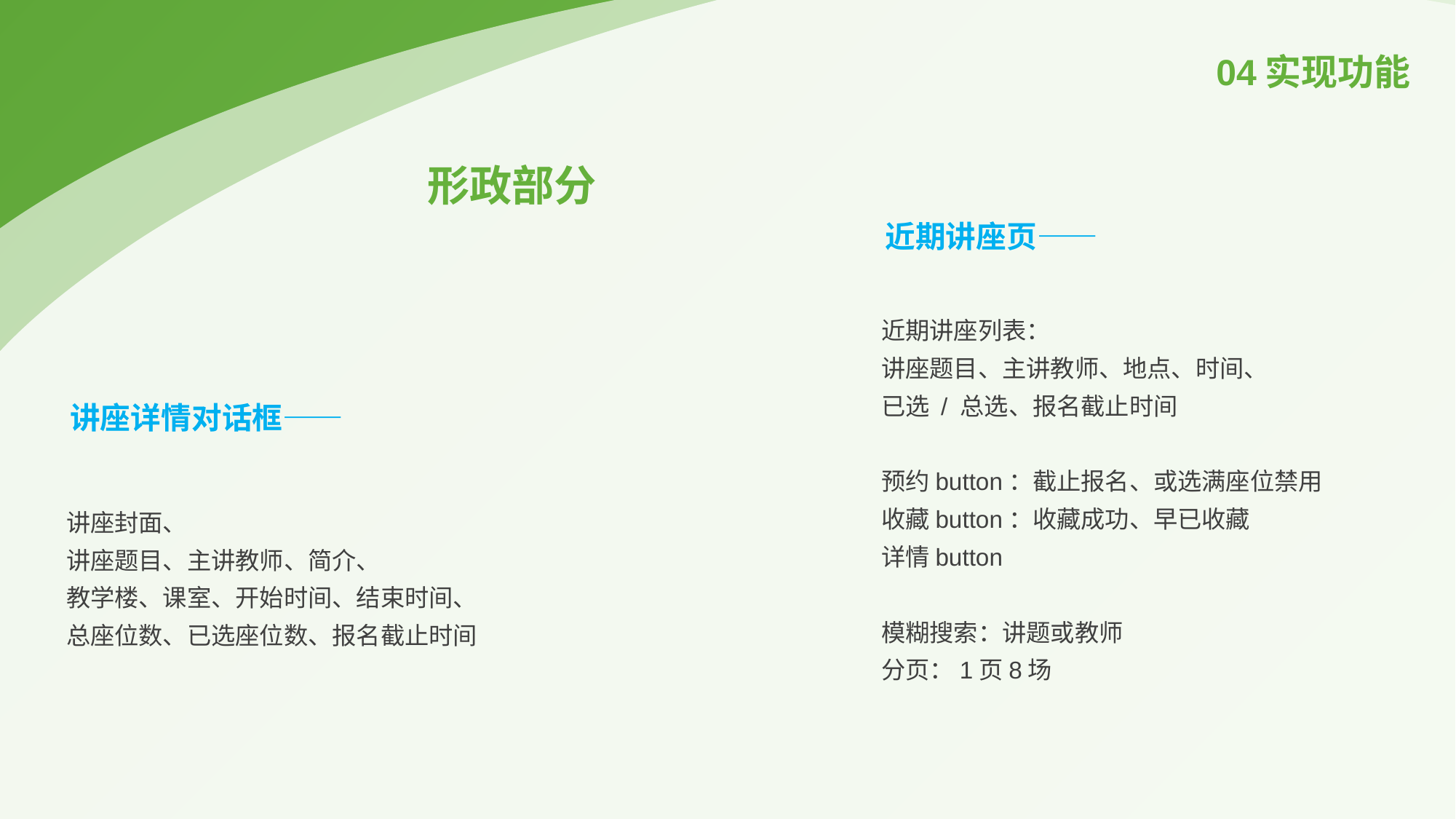

04实现功能
形政部分
近期讲座页——
近期讲座列表：
讲座题目、主讲教师、地点、时间、
已选 / 总选、报名截止时间

预约button：截止报名、或选满座位禁用
收藏button：收藏成功、早已收藏
详情button

模糊搜索：讲题或教师
分页：1页8场
讲座详情对话框——
讲座封面、
讲座题目、主讲教师、简介、
教学楼、课室、开始时间、结束时间、
总座位数、已选座位数、报名截止时间